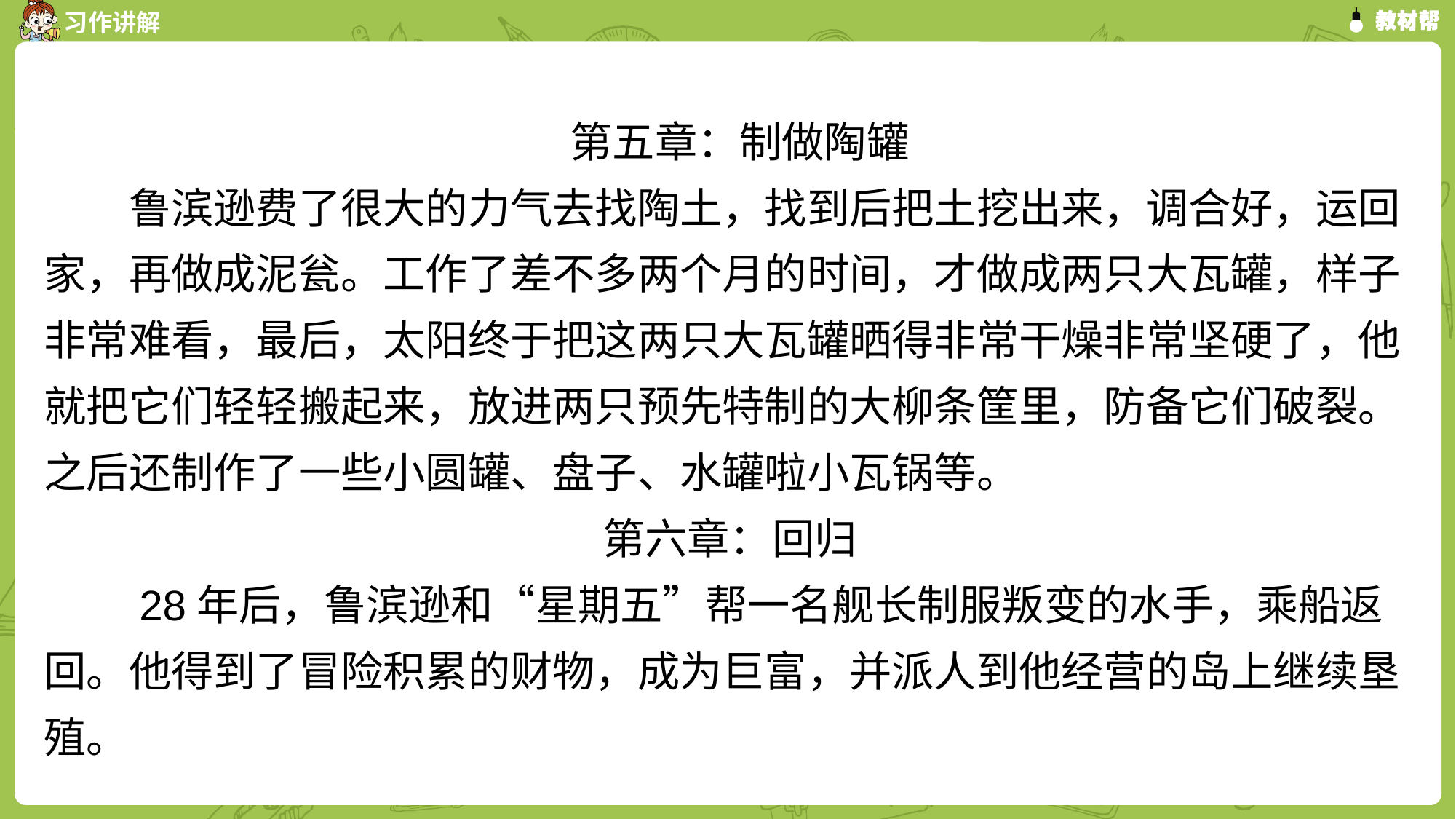

第五章：制做陶罐
　　鲁滨逊费了很大的力气去找陶土，找到后把土挖出来，调合好，运回家，再做成泥瓮。工作了差不多两个月的时间，才做成两只大瓦罐，样子非常难看，最后，太阳终于把这两只大瓦罐晒得非常干燥非常坚硬了，他就把它们轻轻搬起来，放进两只预先特制的大柳条筐里，防备它们破裂。之后还制作了一些小圆罐、盘子、水罐啦小瓦锅等。
第六章：回归
　　28年后，鲁滨逊和“星期五”帮一名舰长制服叛变的水手，乘船返回。他得到了冒险积累的财物，成为巨富，并派人到他经营的岛上继续垦殖。